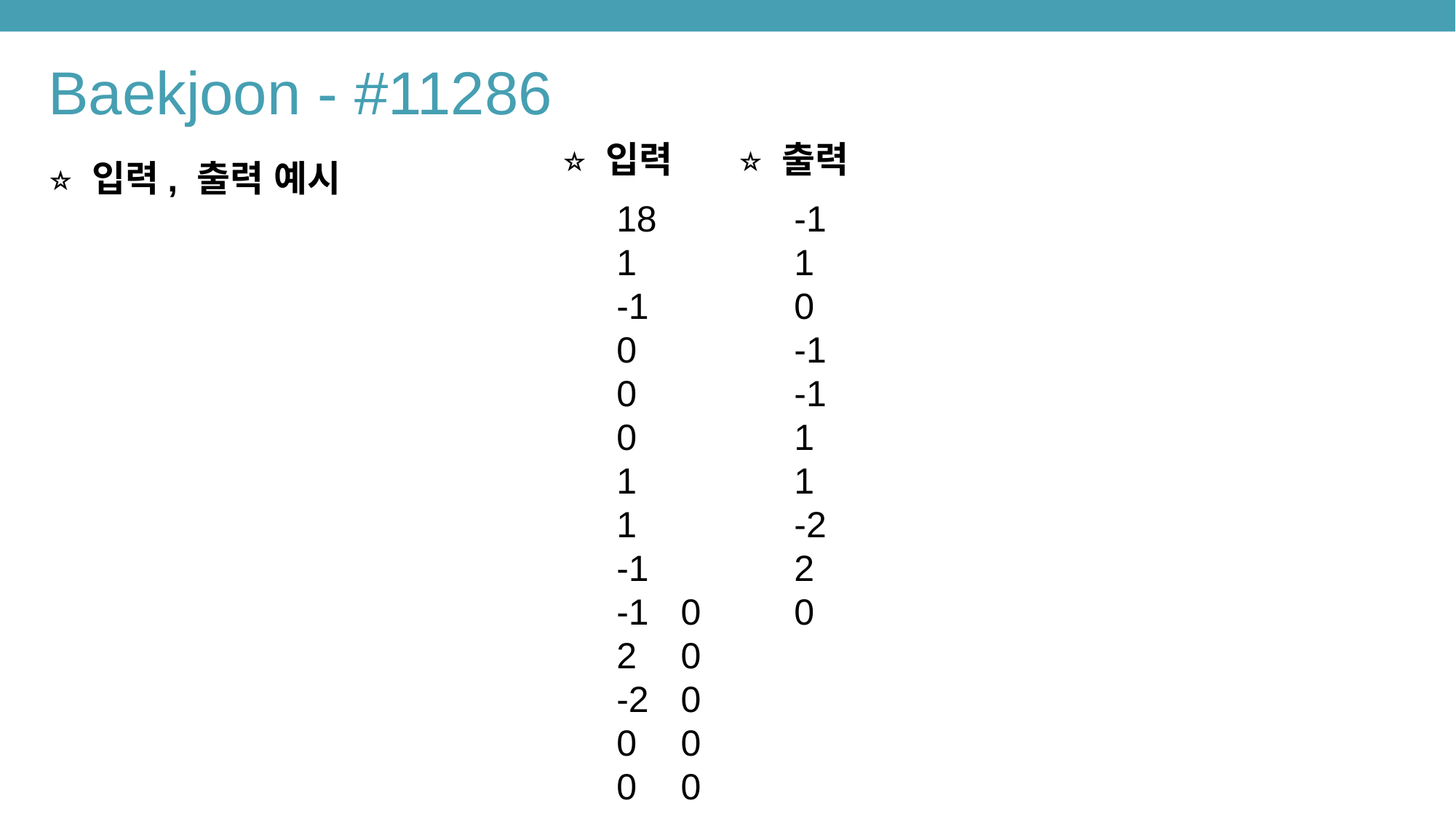

Baekjoon - #11286
⭐️ 입력
⭐️ 출력
⭐️ 입력, 출력 예시

0
0
0
0
0
18
1
-1
0
0
0
1
1
-1
-1
2
-2
0
0
-1
1
0
-1
-1
1
1
-2
2
0